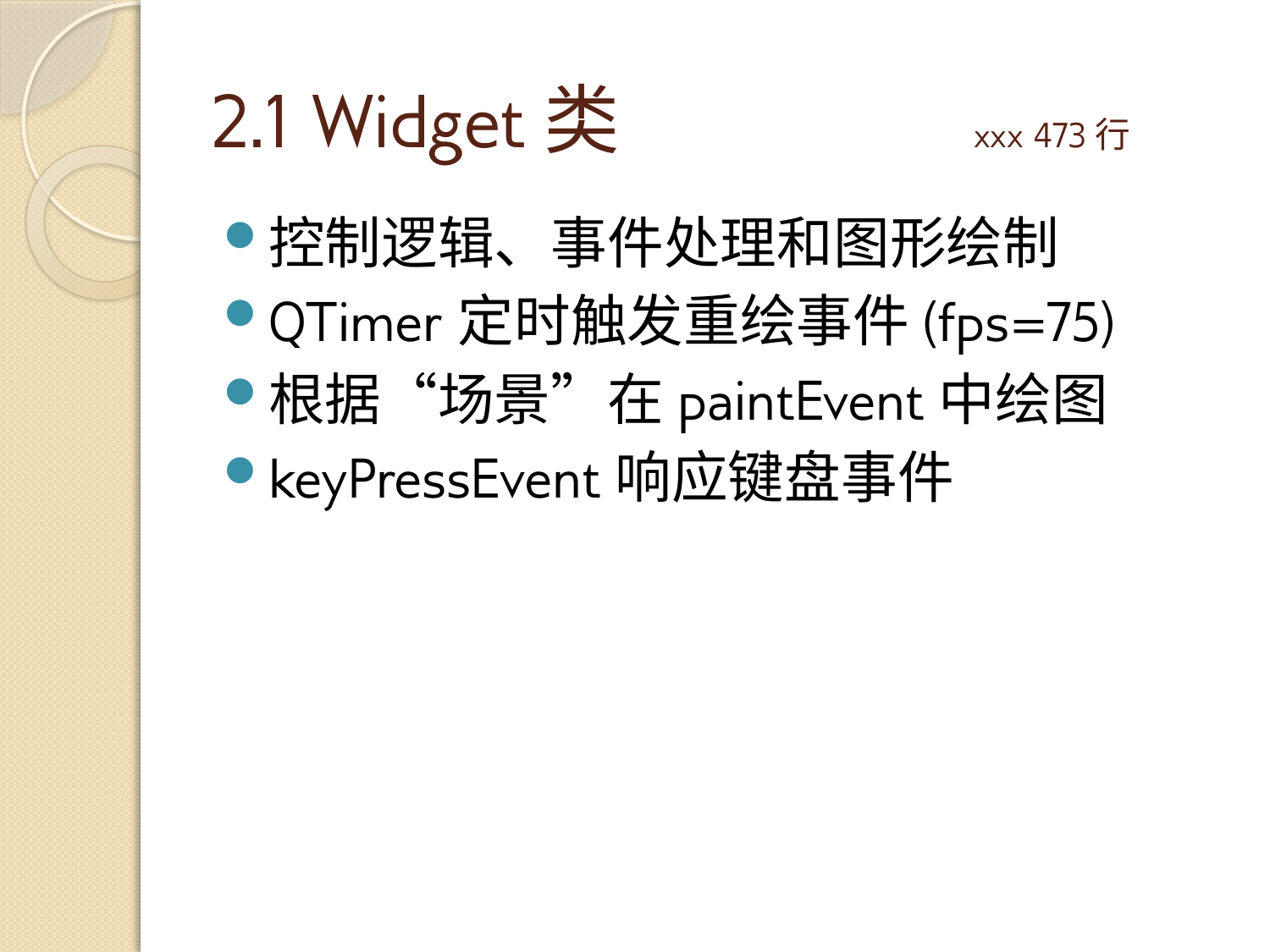

# 2.1 Widget类			xxx 473行
控制逻辑、事件处理和图形绘制
QTimer定时触发重绘事件(fps=75)
根据“场景”在paintEvent中绘图
keyPressEvent响应键盘事件